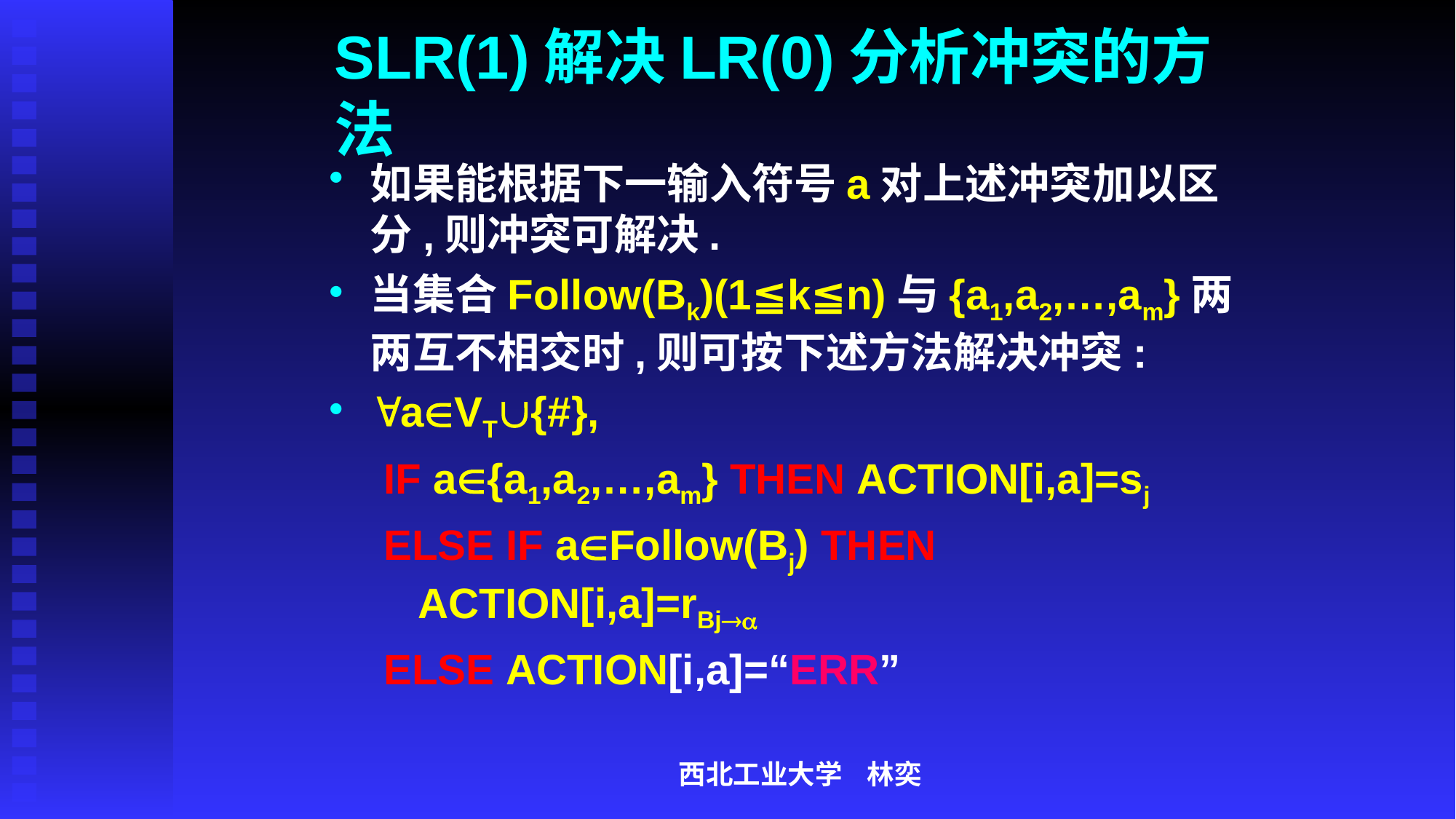

# SLR(1)解决LR(0)分析冲突的方法
如果能根据下一输入符号a对上述冲突加以区分,则冲突可解决.
当集合Follow(Bk)(1≦k≦n)与{a1,a2,…,am}两两互不相交时,则可按下述方法解决冲突:
∀a∈VT∪{#},
IF a∈{a1,a2,…,am} THEN ACTION[i,a]=sj
ELSE IF a∈Follow(Bj) THEN ACTION[i,a]=rBj→α
ELSE ACTION[i,a]=“ERR”
西北工业大学    林奕
133